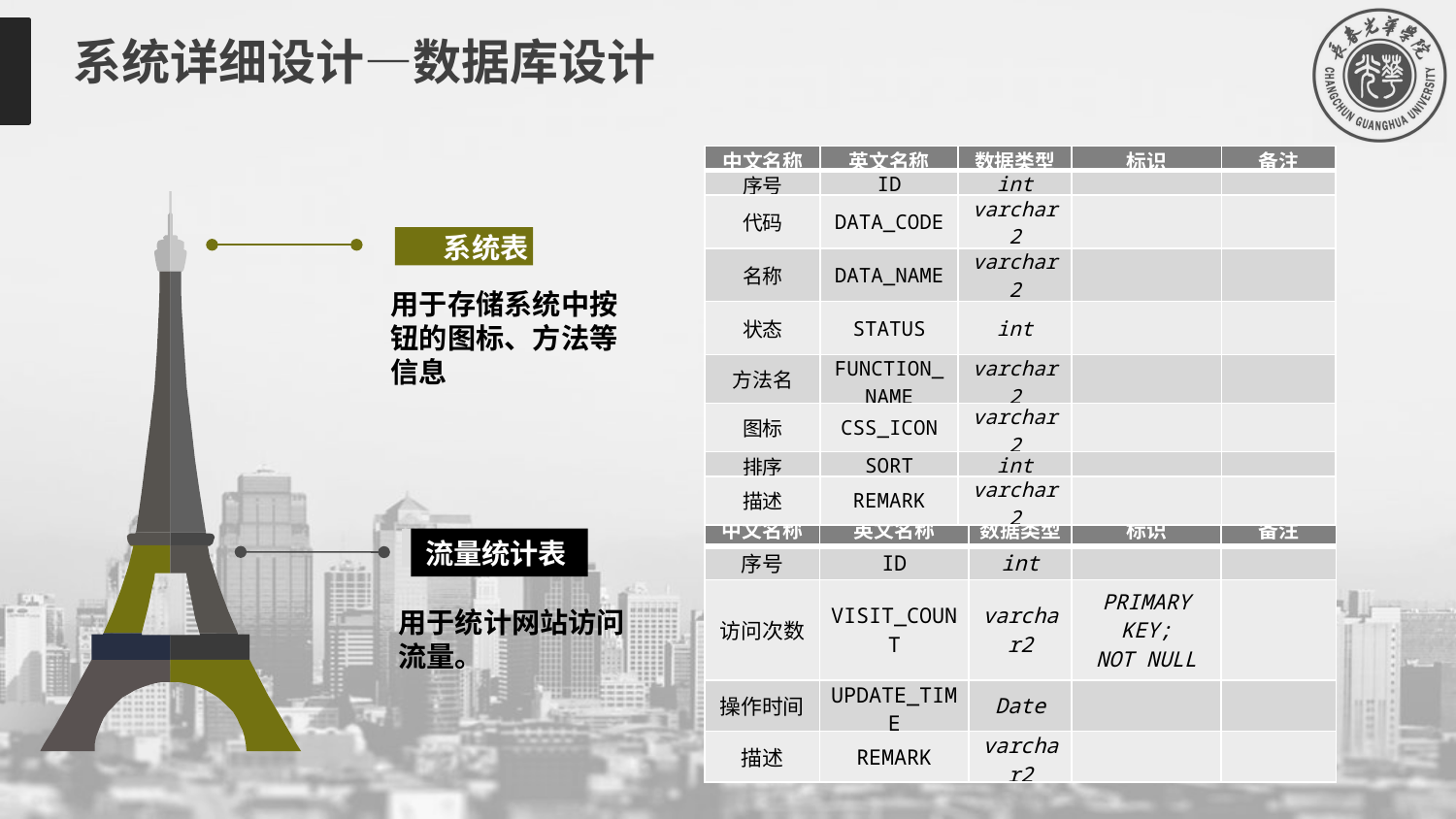

系统详细设计—数据库设计
| 中文名称 | 英文名称 | 数据类型 | 标识 | 备注 |
| --- | --- | --- | --- | --- |
| 序号 | ID | int |  |  |
| 代码 | DATA\_CODE | varchar2 |  |  |
| 名称 | DATA\_NAME | varchar2 |  |  |
| 状态 | STATUS | int |  |  |
| 方法名 | FUNCTION\_NAME | varchar2 |  |  |
| 图标 | CSS\_ICON | varchar2 |  |  |
| 排序 | SORT | int |  |  |
| 描述 | REMARK | varchar2 |  |  |

系统表

用于存储系统中按钮的图标、方法等信息
| 中文名称 | 英文名称 | 数据类型 | 标识 | 备注 |
| --- | --- | --- | --- | --- |
| 序号 | ID | int |  |  |
| 访问次数 | VISIT\_COUNT | varchar2 | PRIMARY KEY; NOT NULL |  |
| 操作时间 | UPDATE\_TIME | Date |  |  |
| 描述 | REMARK | varchar2 |  |  |
流量统计表

用于统计网站访问流量。